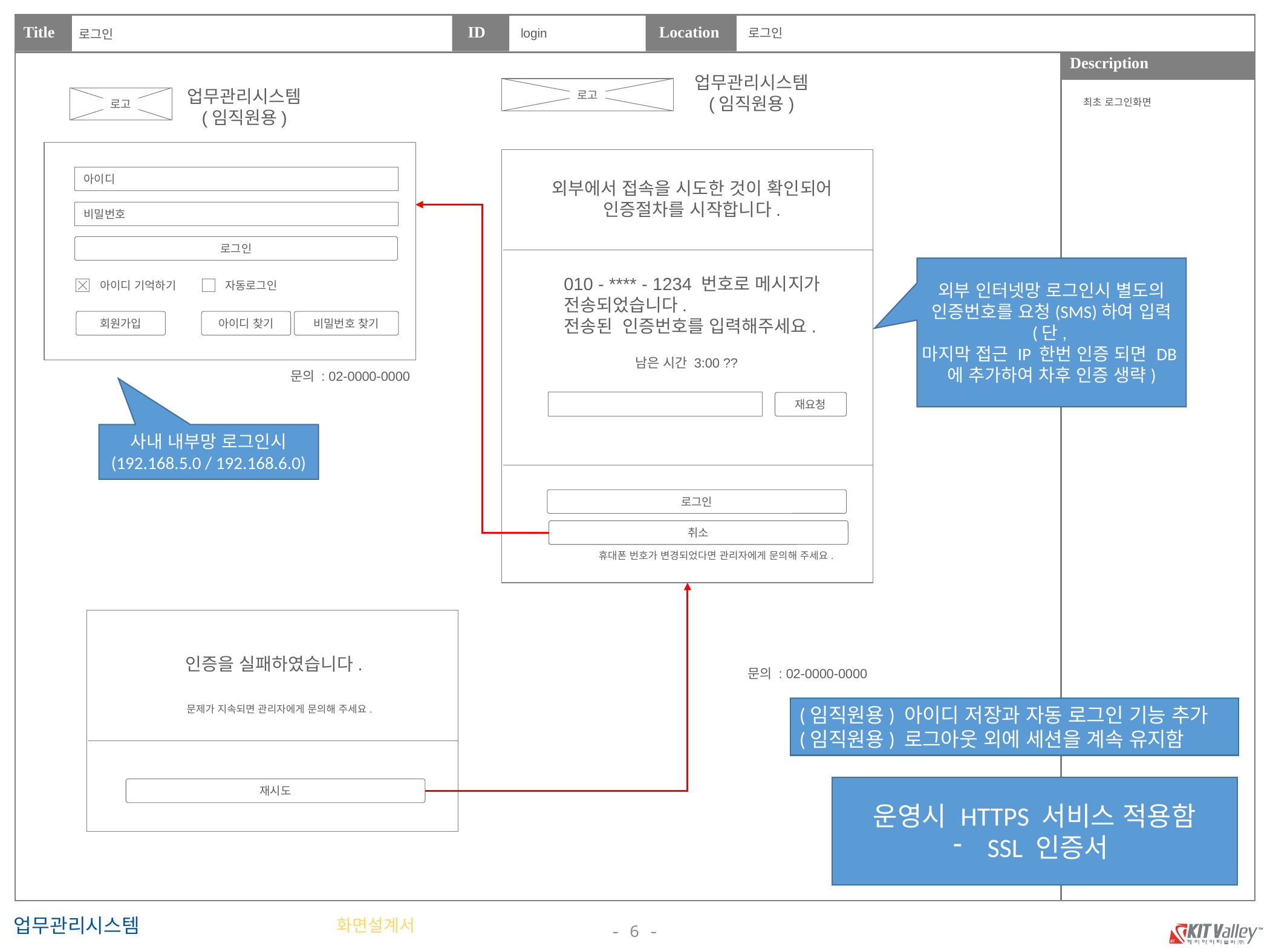

login
로그인
로그인
업무관리시스템
(임직원용)

로고
업무관리시스템
(임직원용)

로고
최초 로그인화면

아이디
외부에서 접속을 시도한 것이 확인되어
인증절차를 시작합니다.
비밀번호
로그인
외부 인터넷망 로그인시 별도의 인증번호를 요청(SMS)하여 입력
(단,
마지막 접근 IP 한번 인증 되면 DB에 추가하여 차후 인증 생략)
010 - **** - 1234 번호로 메시지가
전송되었습니다.
전송된  인증번호를 입력해주세요.
아이디 기억하기

자동로그인

회원가입
아이디 찾기
비밀번호 찾기
남은 시간 3:00 ??
문의 : 02-0000-0000

재요청
사내 내부망 로그인시
(192.168.5.0 / 192.168.6.0)
로그인
취소
휴대폰 번호가 변경되었다면 관리자에게 문의해 주세요.

인증을 실패하였습니다.
문의 : 02-0000-0000
(임직원용) 아이디 저장과 자동 로그인 기능 추가
(임직원용) 로그아웃 외에 세션을 계속 유지함
문제가 지속되면 관리자에게 문의해 주세요.
운영시 HTTPS 서비스 적용함
SSL 인증서
재시도